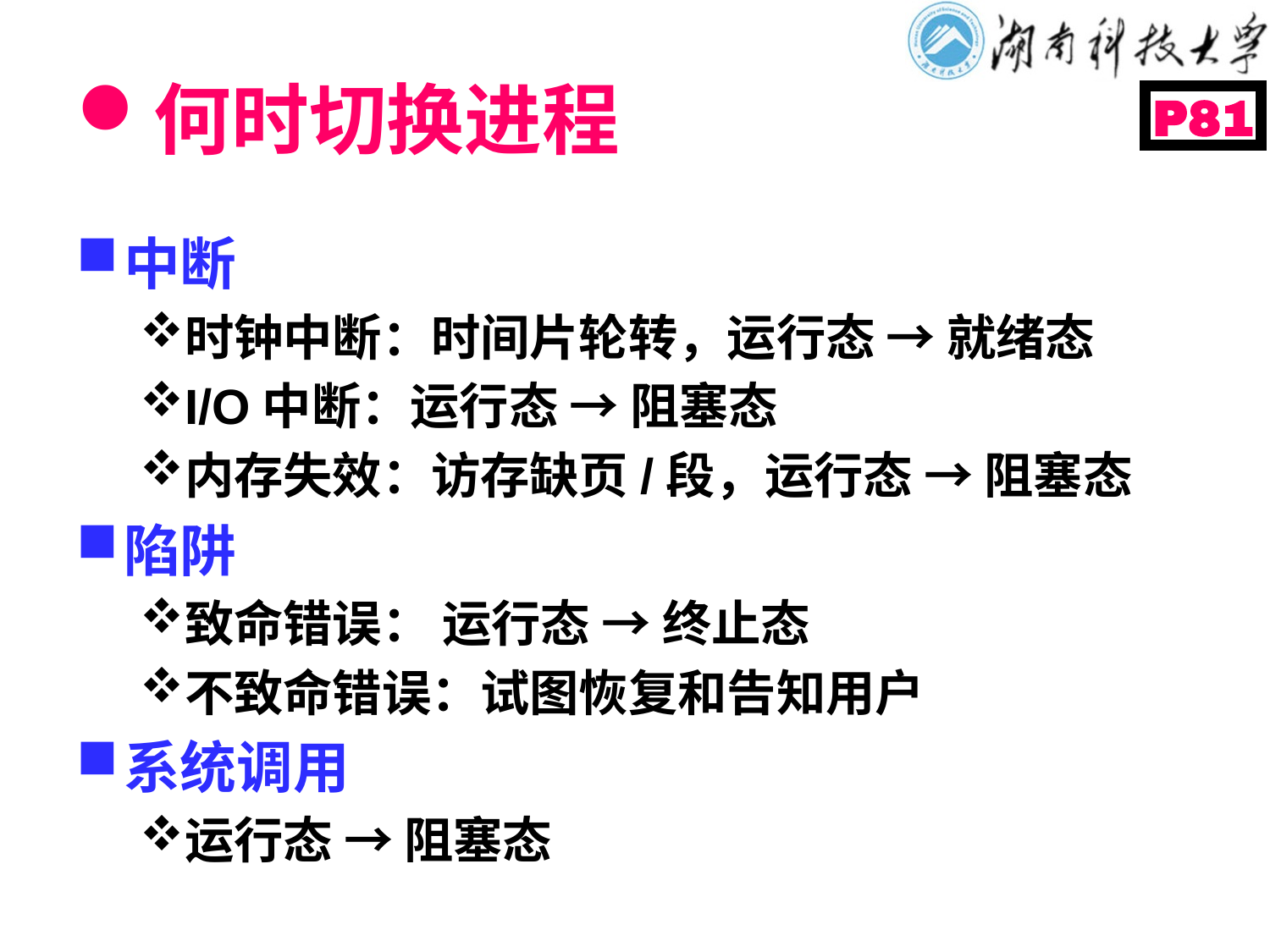

# 何时切换进程
P81
中断
时钟中断：时间片轮转，运行态 → 就绪态
I/O中断：运行态 → 阻塞态
内存失效：访存缺页/段，运行态 → 阻塞态
陷阱
致命错误： 运行态 → 终止态
不致命错误：试图恢复和告知用户
系统调用
运行态 → 阻塞态